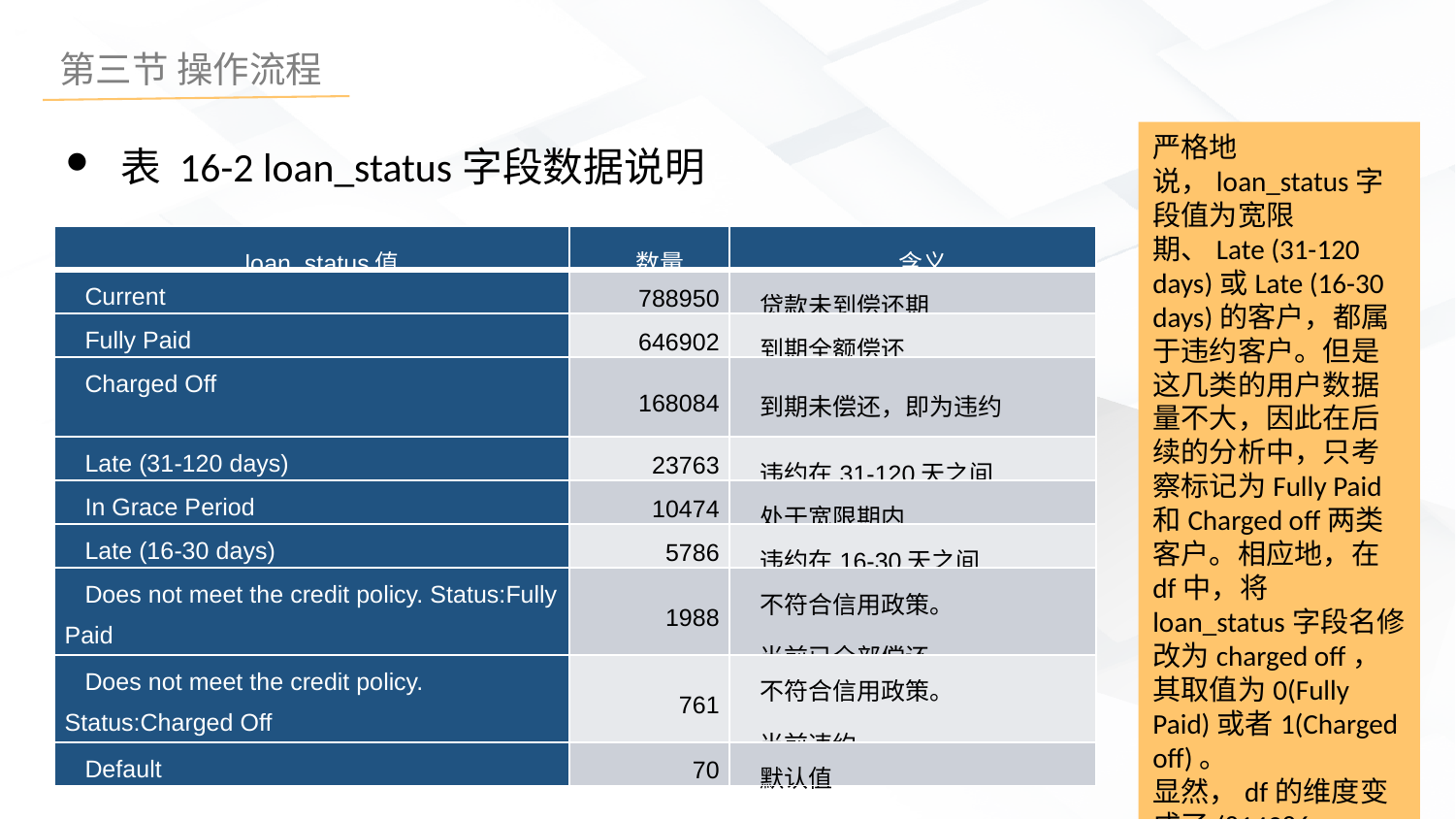

严格地说，loan_status字段值为宽限期、Late (31-120 days)或Late (16-30 days)的客户，都属于违约客户。但是这几类的用户数据量不大，因此在后续的分析中，只考察标记为Fully Paid和Charged off两类客户。相应地，在df中，将loan_status字段名修改为charged off，其取值为0(Fully Paid)或者1(Charged off)。
显然，df的维度变成了(814986, 150)，即814986行，150列。
表 16-2 loan_status字段数据说明
| loan\_status值 | 数量 | 含义 |
| --- | --- | --- |
| Current | 788950 | 贷款未到偿还期 |
| Fully Paid | 646902 | 到期全额偿还 |
| Charged Off | 168084 | 到期未偿还，即为违约 |
| Late (31-120 days) | 23763 | 违约在31-120天之间 |
| In Grace Period | 10474 | 处于宽限期内 |
| Late (16-30 days) | 5786 | 违约在16-30天之间 |
| Does not meet the credit policy. Status:Fully Paid | 1988 | 不符合信用政策。 当前已全部偿还。 |
| Does not meet the credit policy. Status:Charged Off | 761 | 不符合信用政策。 当前违约。 |
| Default | 70 | 默认值 |